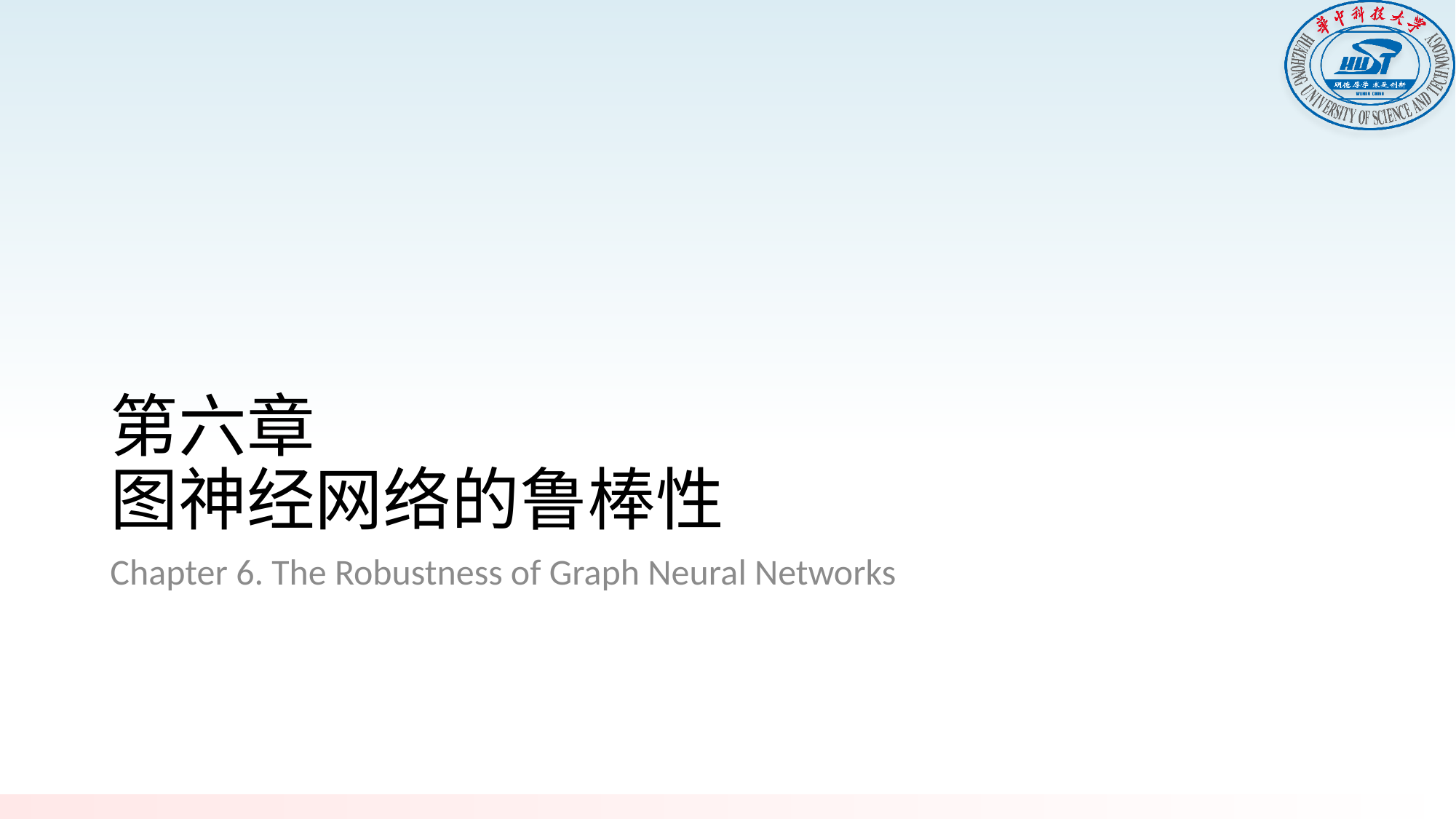

# 第六章 图神经网络的鲁棒性
Chapter 6. The Robustness of Graph Neural Networks